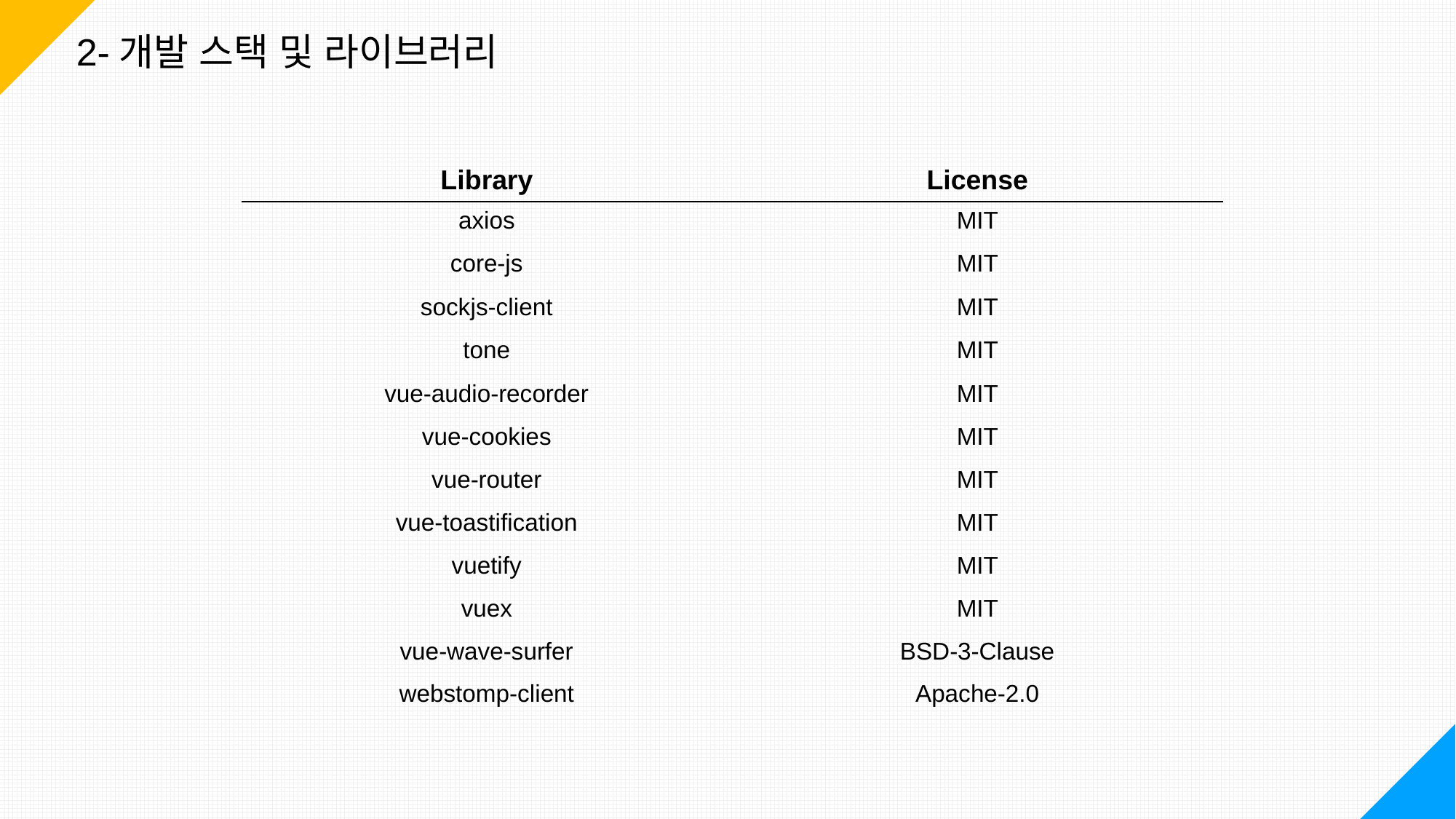

2-개발 스택 및 라이브러리
| Library | License |
| --- | --- |
| axios | MIT |
| core-js | MIT |
| sockjs-client | MIT |
| tone | MIT |
| vue-audio-recorder | MIT |
| vue-cookies | MIT |
| vue-router | MIT |
| vue-toastification | MIT |
| vuetify | MIT |
| vuex | MIT |
| vue-wave-surfer | BSD-3-Clause |
| webstomp-client | Apache-2.0 |